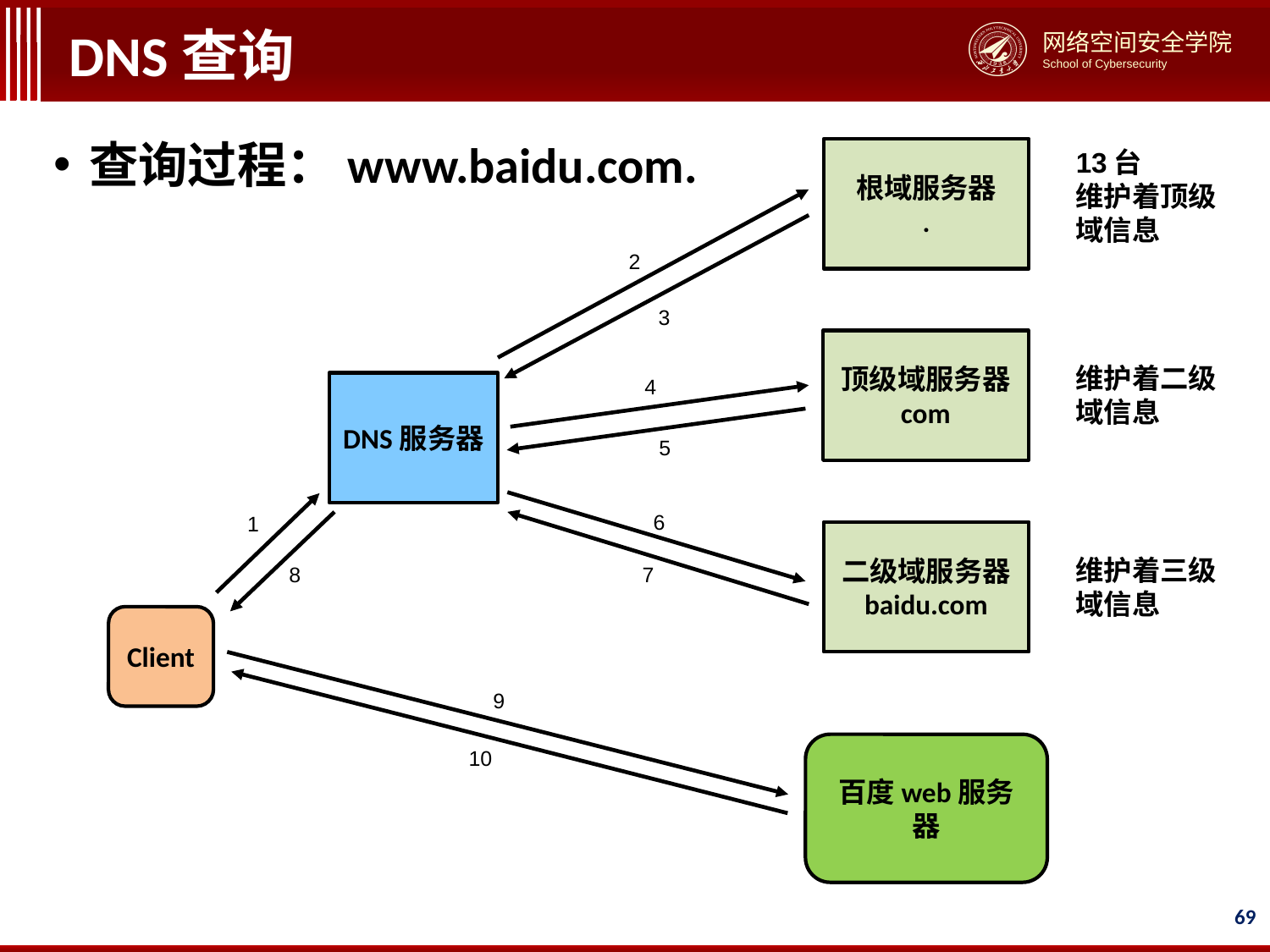

# DNS查询
查询过程：www.baidu.com.
根域服务器
.
13台
维护着顶级域信息
2
3
顶级域服务器
com
维护着二级域信息
4
DNS服务器
5
6
1
二级域服务器
baidu.com
维护着三级域信息
8
7
Client
9
百度web服务器
10